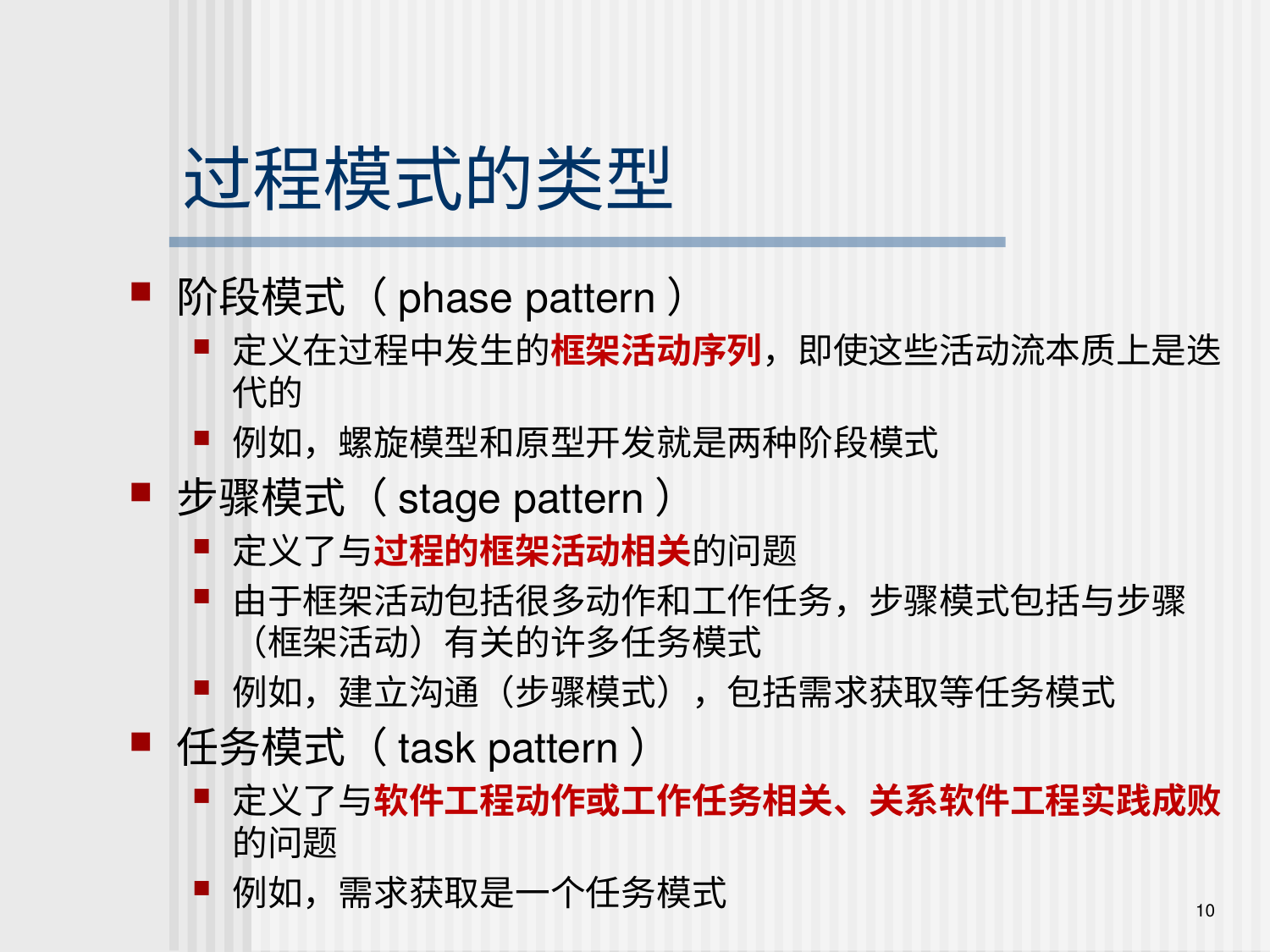

# 过程模式的类型
阶段模式（phase pattern）
定义在过程中发生的框架活动序列，即使这些活动流本质上是迭代的
例如，螺旋模型和原型开发就是两种阶段模式
步骤模式（stage pattern）
定义了与过程的框架活动相关的问题
由于框架活动包括很多动作和工作任务，步骤模式包括与步骤（框架活动）有关的许多任务模式
例如，建立沟通（步骤模式），包括需求获取等任务模式
任务模式（task pattern）
定义了与软件工程动作或工作任务相关、关系软件工程实践成败的问题
例如，需求获取是一个任务模式
10